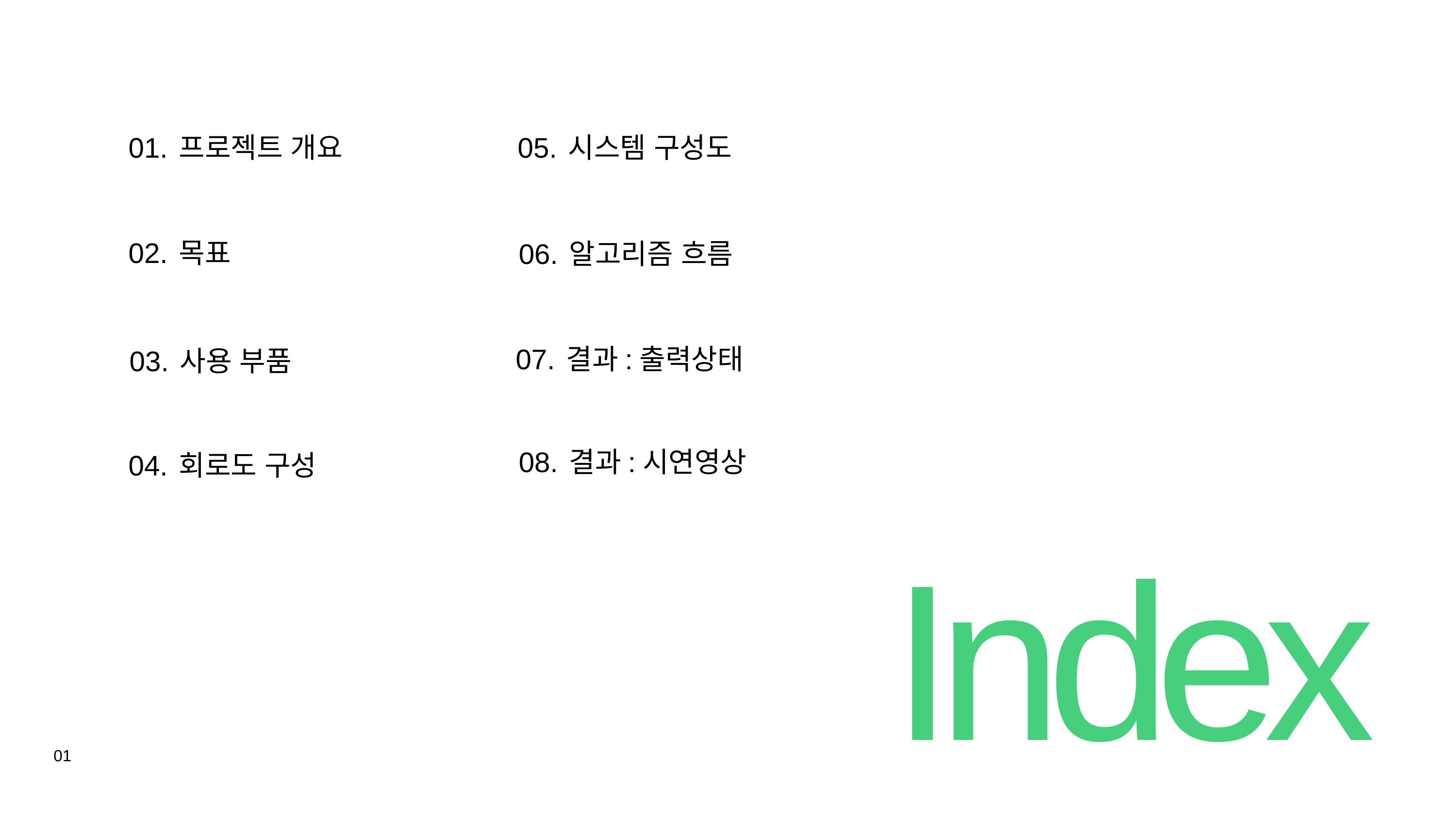

01.
프로젝트 개요
05.
시스템 구성도
02.
목표
06.
알고리즘 흐름
07.
결과:출력상태
03.
사용 부품
08.
결과:시연영상
04.
회로도 구성
Index
01